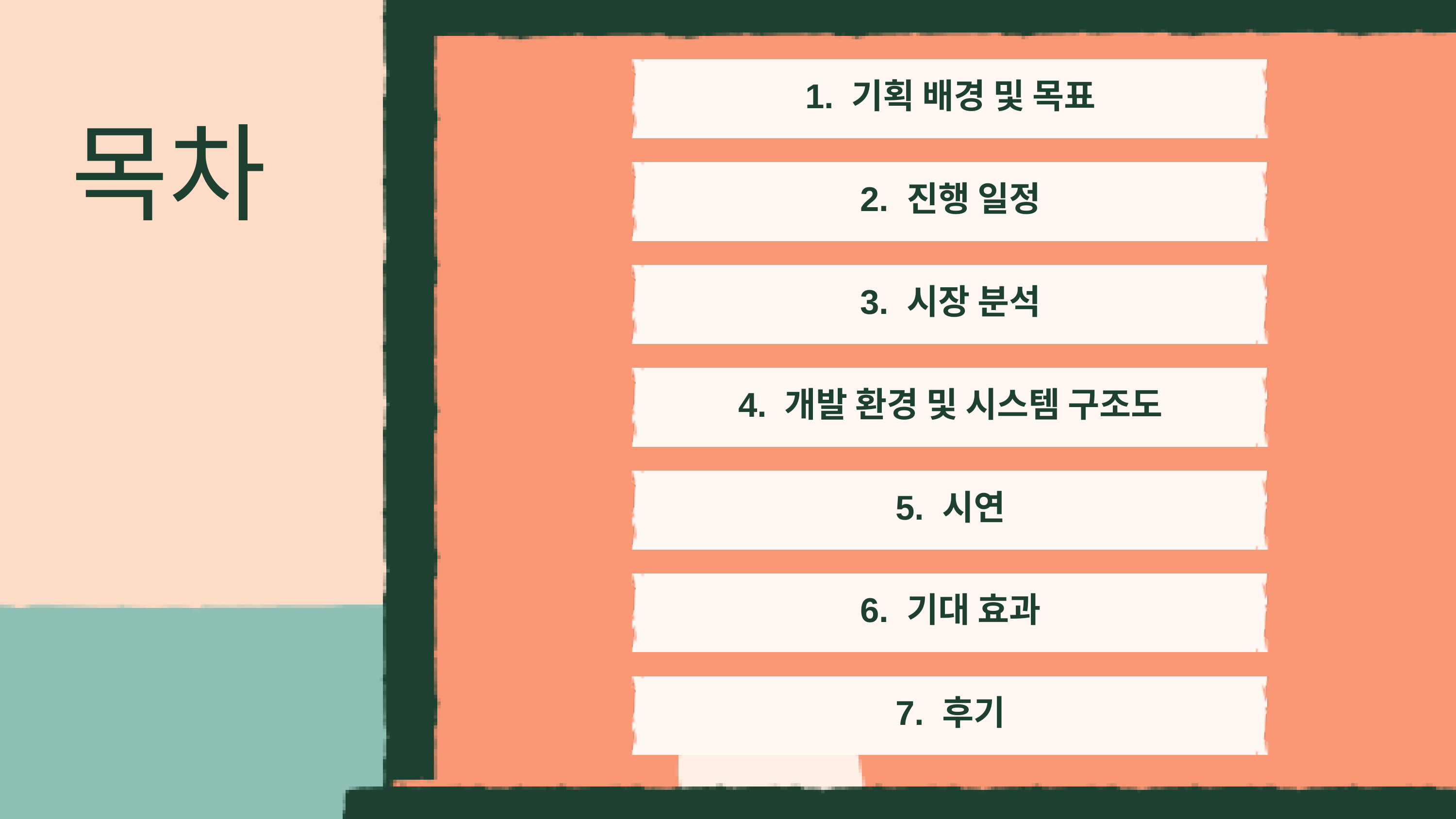

1. 기획 배경 및 목표
목차

2. 진행 일정

3. 시장 분석

4. 개발 환경 및 시스템 구조도

5. 시연

6. 기대 효과

7. 후기